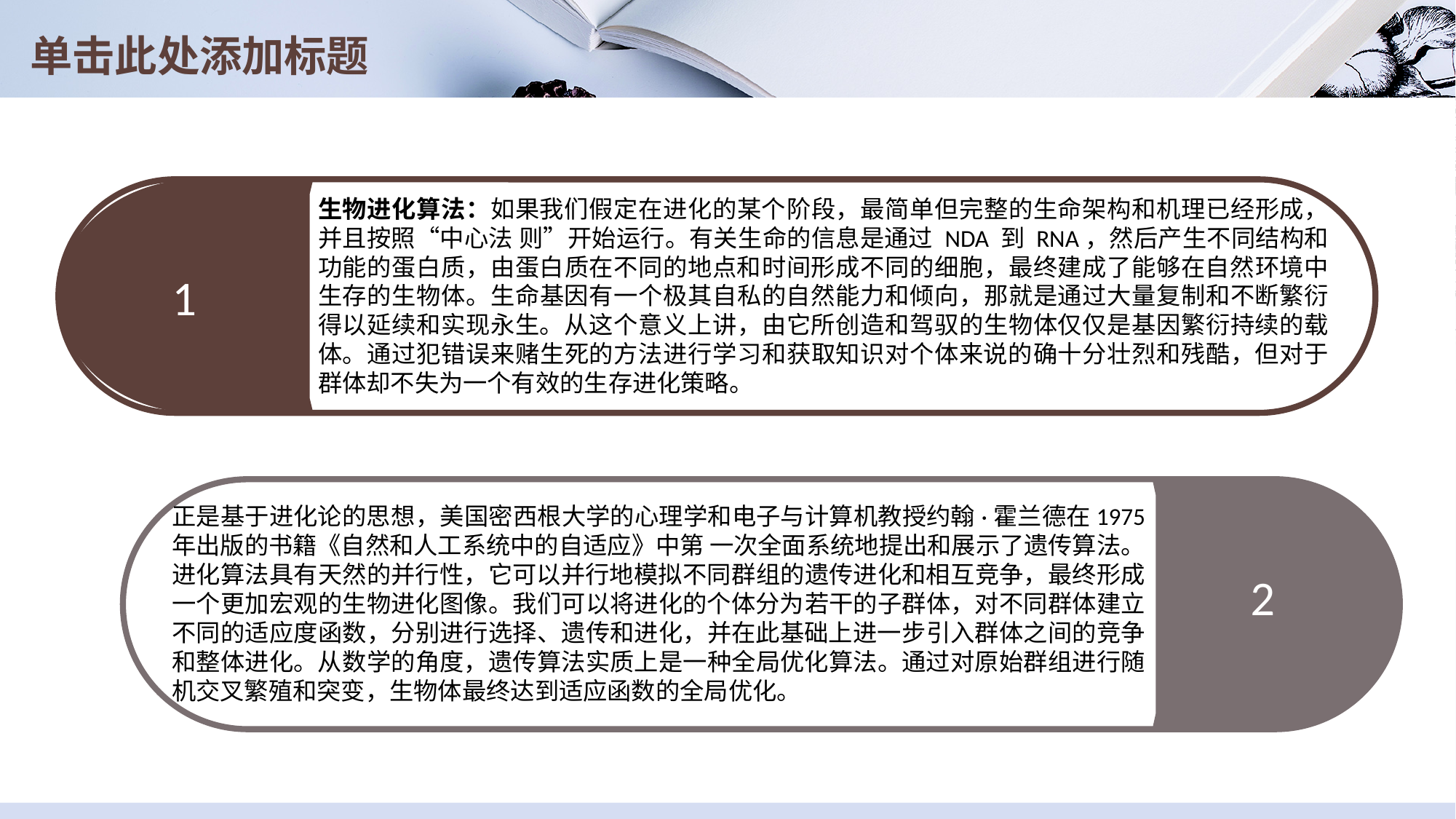

# 单击此处添加标题

1
生物进化算法：如果我们假定在进化的某个阶段，最简单但完整的生命架构和机理已经形成，并且按照“中心法 则”开始运行。有关生命的信息是通过 NDA 到 RNA，然后产生不同结构和功能的蛋白质，由蛋白质在不同的地点和时间形成不同的细胞，最终建成了能够在自然环境中生存的生物体。生命基因有一个极其自私的自然能力和倾向，那就是通过大量复制和不断繁衍得以延续和实现永生。从这个意义上讲，由它所创造和驾驭的生物体仅仅是基因繁衍持续的载体。通过犯错误来赌生死的方法进行学习和获取知识对个体来说的确十分壮烈和残酷，但对于群体却不失为一个有效的生存进化策略。

2
正是基于进化论的思想，美国密西根大学的心理学和电子与计算机教授约翰·霍兰德在1975 年出版的书籍《自然和人工系统中的自适应》中第 一次全面系统地提出和展示了遗传算法。进化算法具有天然的并行性，它可以并行地模拟不同群组的遗传进化和相互竞争，最终形成一个更加宏观的生物进化图像。我们可以将进化的个体分为若干的子群体，对不同群体建立不同的适应度函数，分别进行选择、遗传和进化，并在此基础上进一步引入群体之间的竞争和整体进化。从数学的角度，遗传算法实质上是一种全局优化算法。通过对原始群组进行随机交叉繁殖和突变，生物体最终达到适应函数的全局优化。